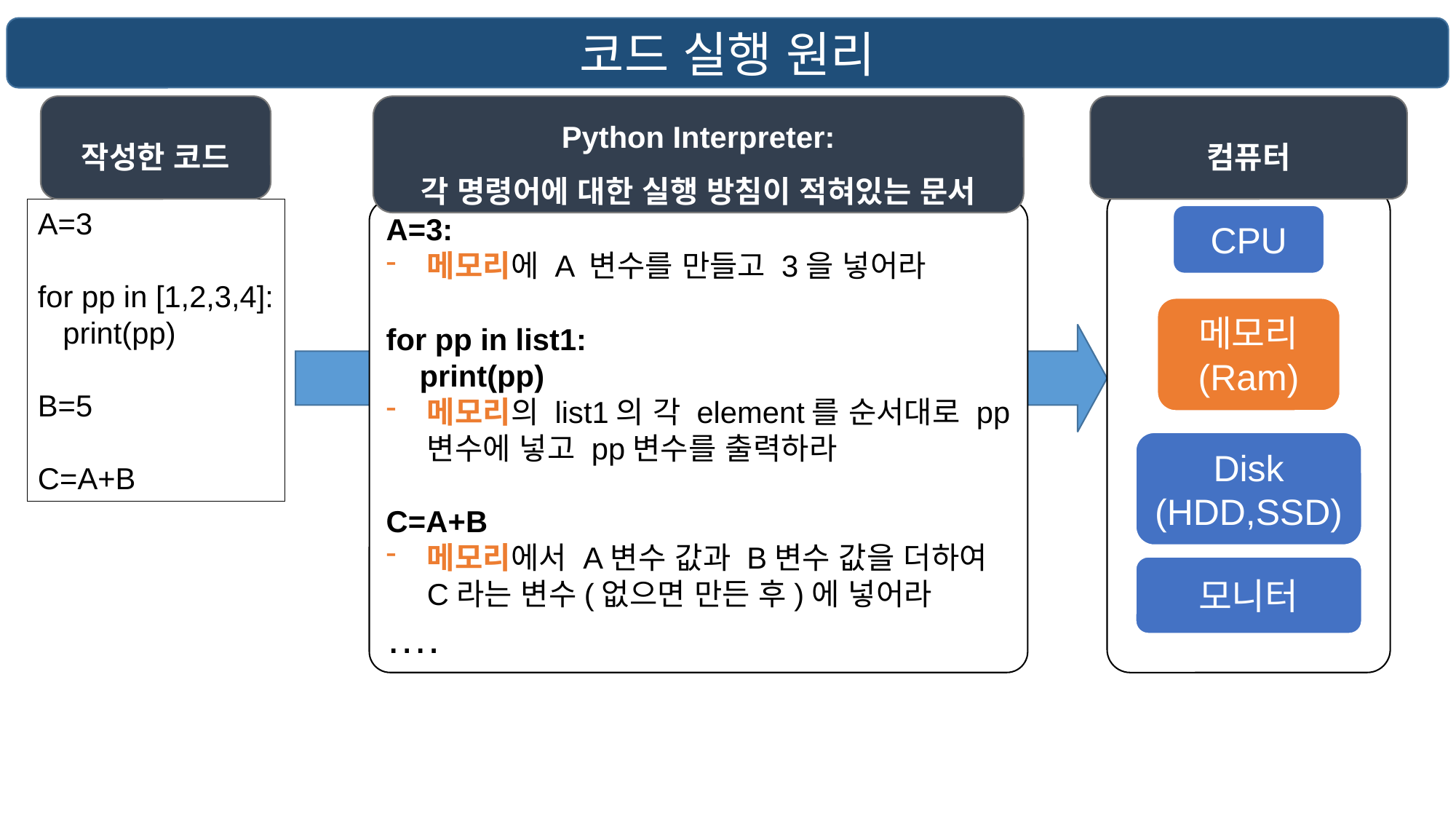

코드 실행 원리
작성한 코드
Python Interpreter:
각 명령어에 대한 실행 방침이 적혀있는 문서
A=3:
메모리에 A 변수를 만들고 3을 넣어라

for pp in list1:
    print(pp)
메모리의 list1의 각 element를 순서대로 pp변수에 넣고 pp변수를 출력하라

C=A+B
메모리에서 A변수 값과 B변수 값을 더하여 C라는 변수(없으면 만든 후)에 넣어라
….
컴퓨터

CPU
메모리
(Ram)
Disk
(HDD,SSD)
모니터
A=3

for pp in [1,2,3,4]:
   print(pp)

B=5

C=A+B